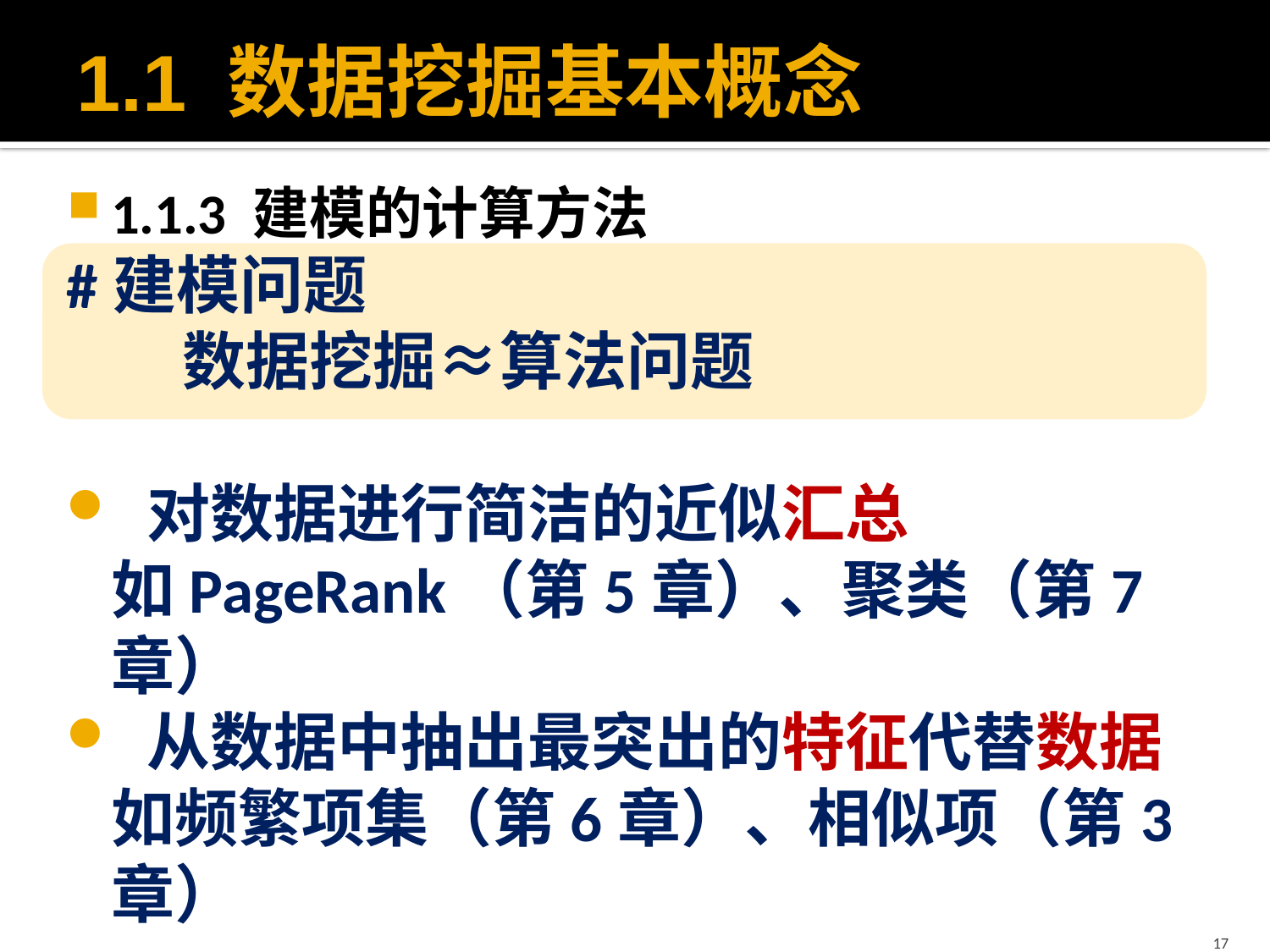

# 1.1 数据挖掘基本概念
1.1.3 建模的计算方法
#建模问题
       数据挖掘≈算法问题

 对数据进行简洁的近似汇总
如PageRank（第5章）、聚类（第7章）
 从数据中抽出最突出的特征代替数据
如频繁项集（第6章）、相似项（第3章）

17